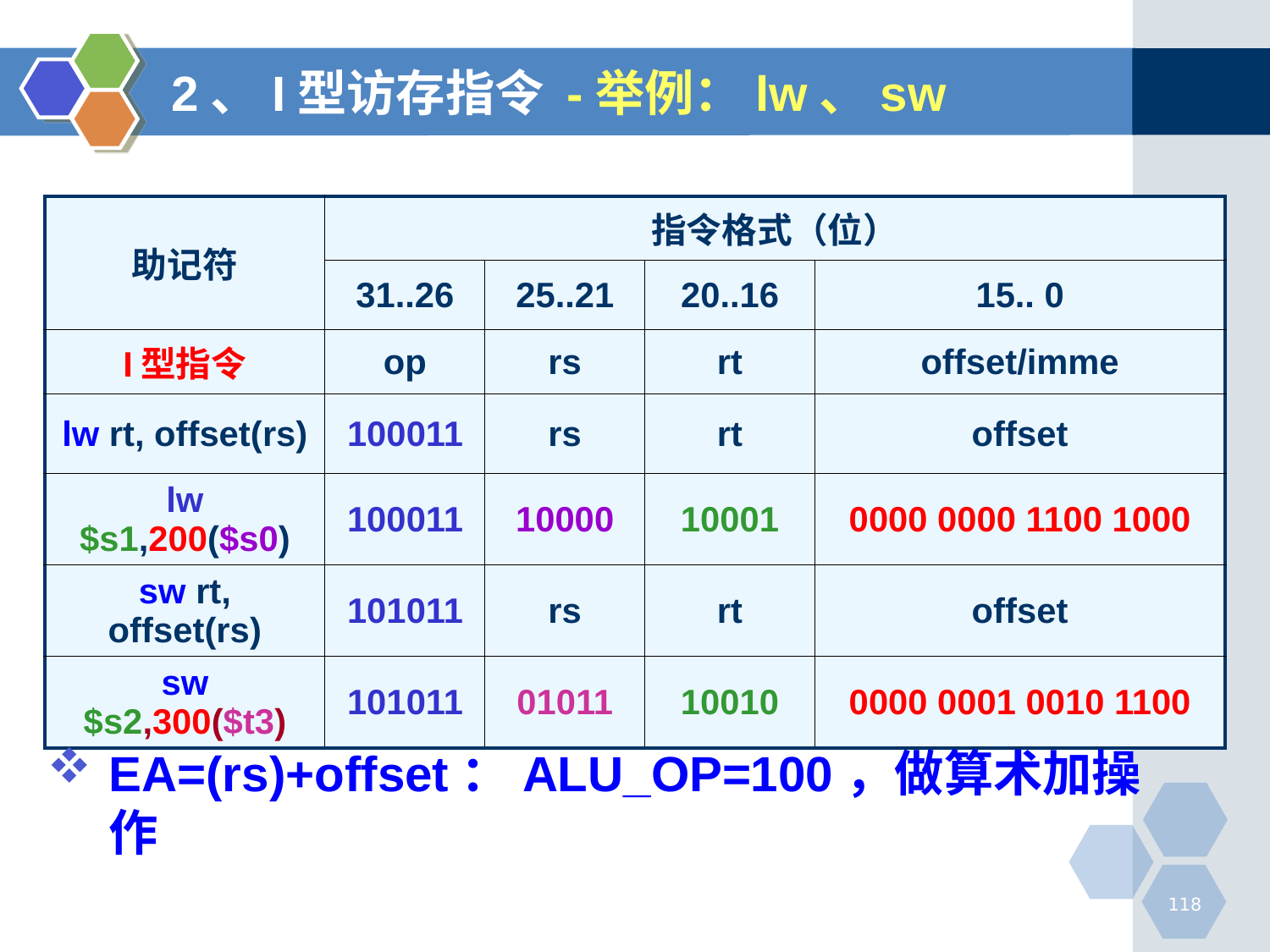

# 2、I型访存指令 -举例：lw、sw
| 助记符 | 指令格式（位） |  |  |  |
| --- | --- | --- | --- | --- |
|  | 31..26 | 25..21 | 20..16 | 15.. 0 |
| I型指令 | op | rs | rt | offset/imme |
| lw rt, offset(rs) | 100011 | rs | rt | offset |
| lw $s1,200($s0) | 100011 | 10000 | 10001 | 0000 0000 1100 1000 |
| sw rt, offset(rs) | 101011 | rs | rt | offset |
| sw $s2,300($t3) | 101011 | 01011 | 10010 | 0000 0001 0010 1100 |
EA=(rs)+offset：ALU_OP=100，做算术加操作
118